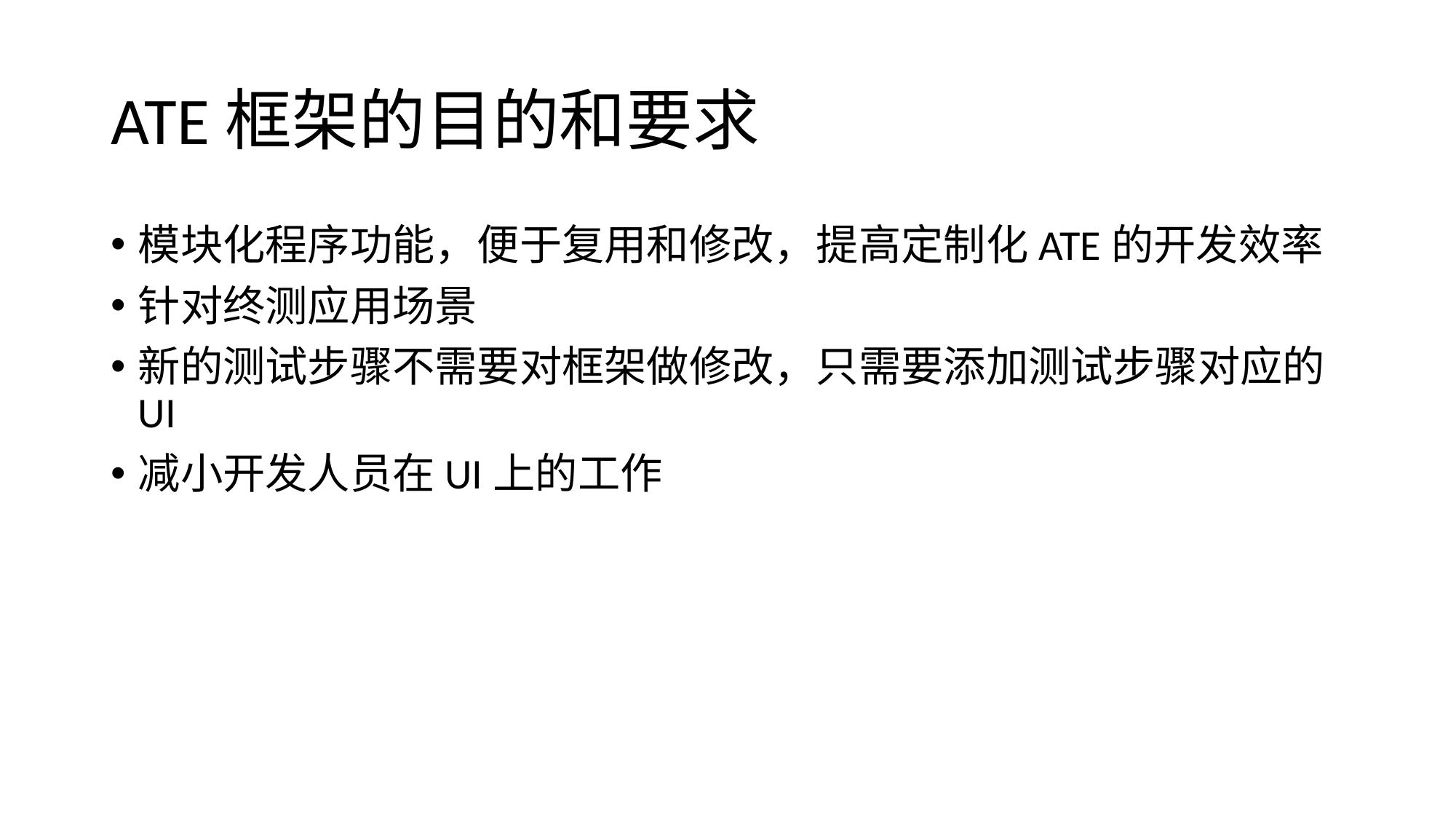

# ATE框架的目的和要求
模块化程序功能，便于复用和修改，提高定制化ATE的开发效率
针对终测应用场景
新的测试步骤不需要对框架做修改，只需要添加测试步骤对应的UI
减小开发人员在UI上的工作